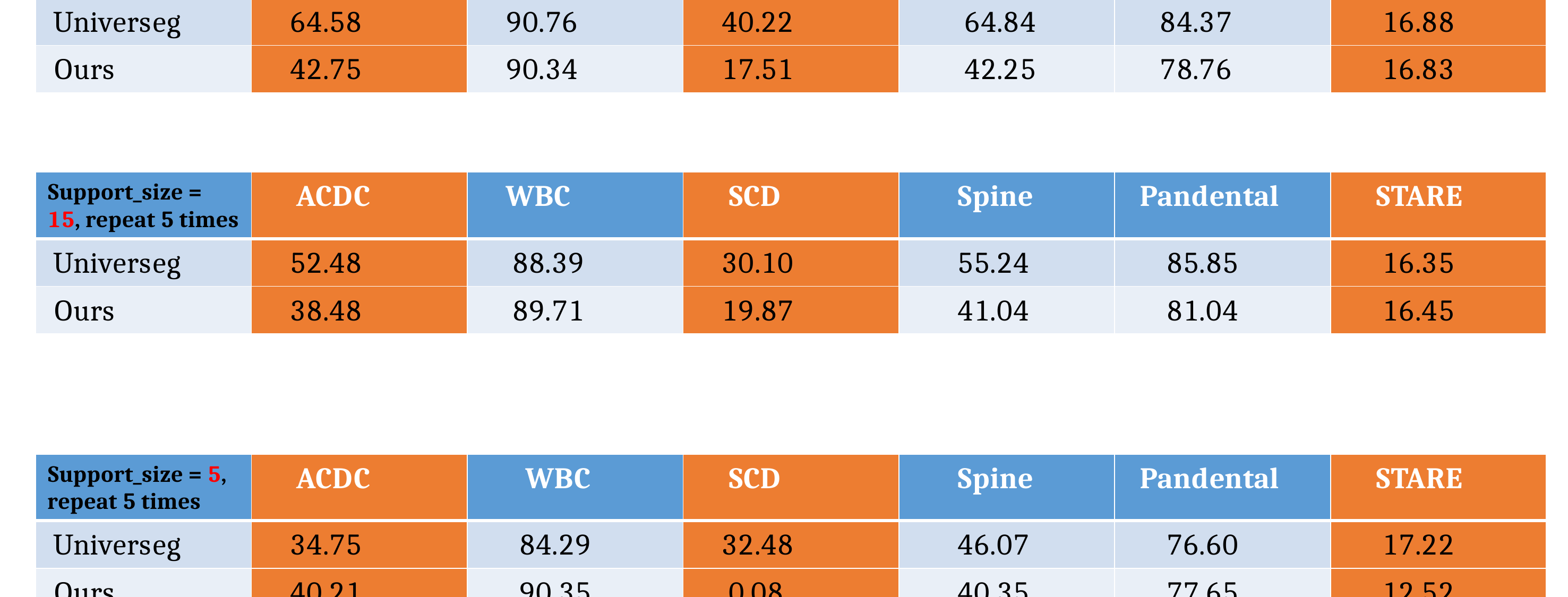

蓝色列为训练集中没有出现的器官，黄色列为训练集中有的器官
| Support\_size = 30, repeat 5 times | ACDC | WBC | SCD | Spine | Pandental | STARE |
| --- | --- | --- | --- | --- | --- | --- |
| Universeg | 64.58 | 90.76 | 40.22 | 64.84 | 84.37 | 16.88 |
| Ours | 42.75 | 90.34 | 17.51 | 42.25 | 78.76 | 16.83 |
| Support\_size = 15, repeat 5 times | ACDC | WBC | SCD | Spine | Pandental | STARE |
| --- | --- | --- | --- | --- | --- | --- |
| Universeg | 52.48 | 88.39 | 30.10 | 55.24 | 85.85 | 16.35 |
| Ours | 38.48 | 89.71 | 19.87 | 41.04 | 81.04 | 16.45 |
| Support\_size = 5, repeat 5 times | ACDC | WBC | SCD | Spine | Pandental | STARE |
| --- | --- | --- | --- | --- | --- | --- |
| Universeg | 34.75 | 84.29 | 32.48 | 46.07 | 76.60 | 17.22 |
| Ours | 40.21 | 90.35 | 0.08 | 40.35 | 77.65 | 12.52 |